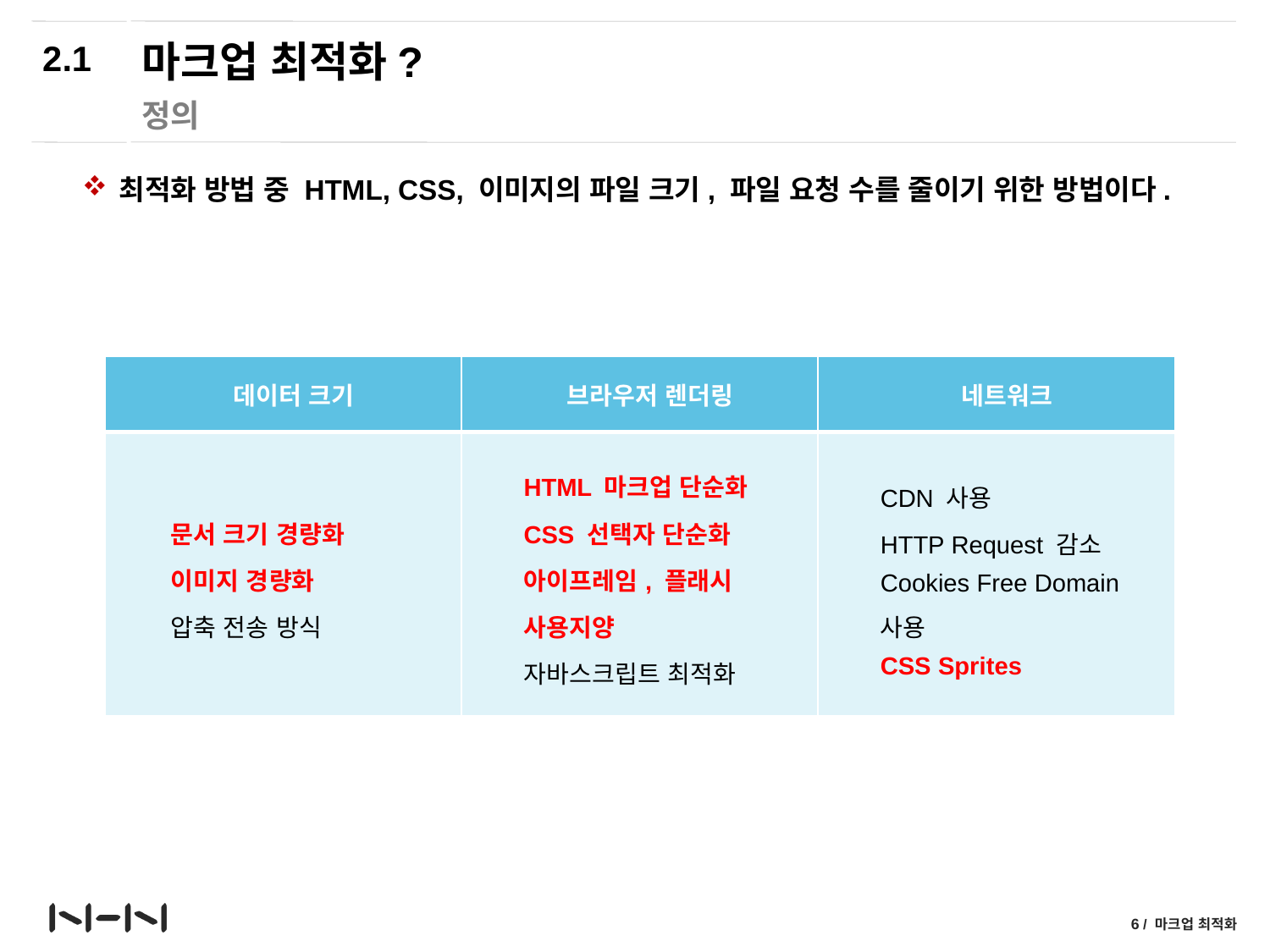

2.1
# 마크업 최적화?
정의
최적화 방법 중 HTML, CSS, 이미지의 파일 크기, 파일 요청 수를 줄이기 위한 방법이다.

| 데이터 크기 | 브라우저 렌더링 | 네트워크 |
| --- | --- | --- |
| 문서 크기 경량화 이미지 경량화 압축 전송 방식 | HTML 마크업 단순화 CSS 선택자 단순화 아이프레임, 플래시 사용지양 자바스크립트 최적화 | CDN 사용 HTTP Request 감소 Cookies Free Domain 사용 CSS Sprites |